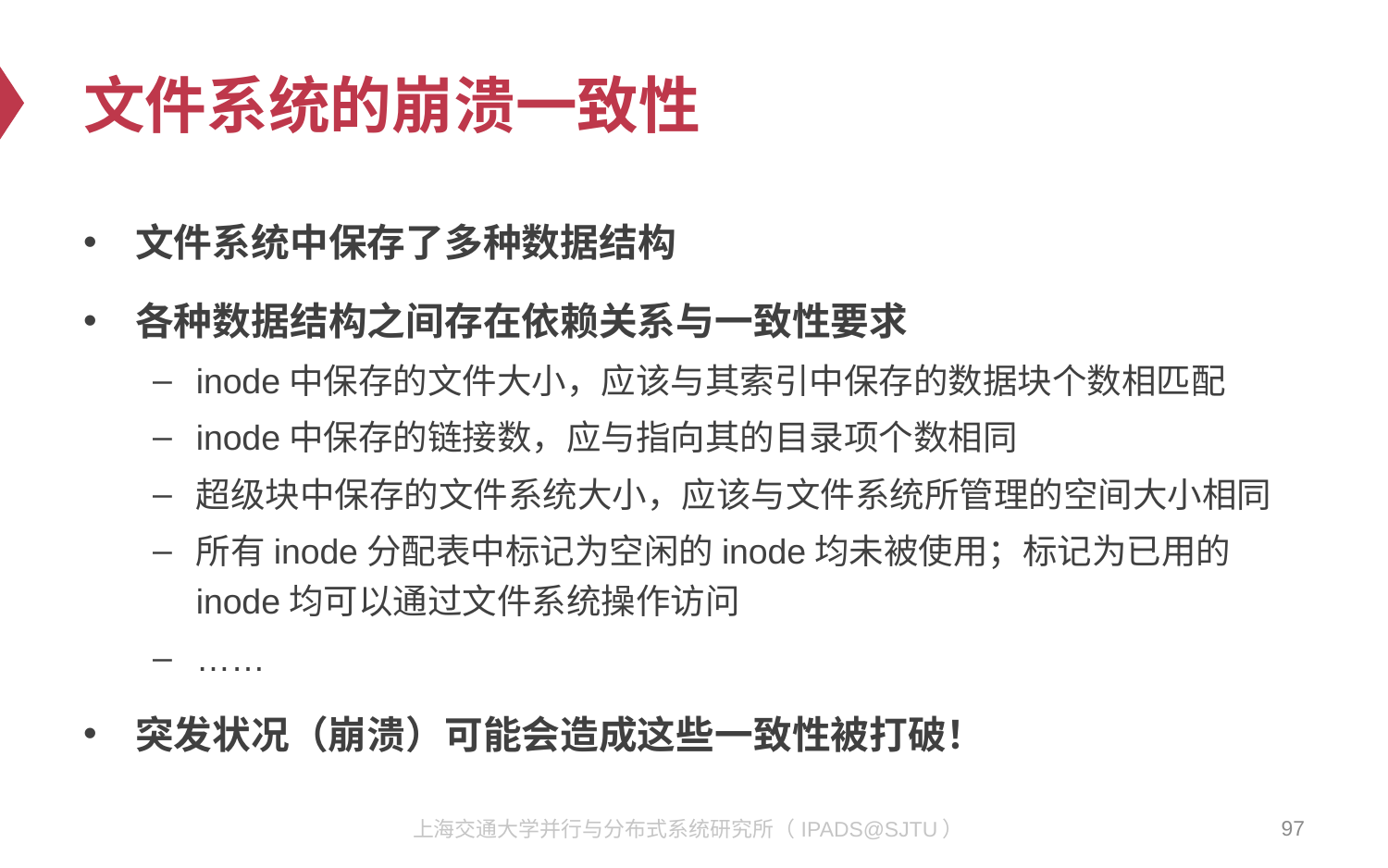

# 文件系统的崩溃一致性
文件系统中保存了多种数据结构
各种数据结构之间存在依赖关系与一致性要求
inode中保存的文件大小，应该与其索引中保存的数据块个数相匹配
inode中保存的链接数，应与指向其的目录项个数相同
超级块中保存的文件系统大小，应该与文件系统所管理的空间大小相同
所有inode分配表中标记为空闲的inode均未被使用；标记为已用的inode均可以通过文件系统操作访问
……
突发状况（崩溃）可能会造成这些一致性被打破！
97
上海交通大学并行与分布式系统研究所（IPADS@SJTU）